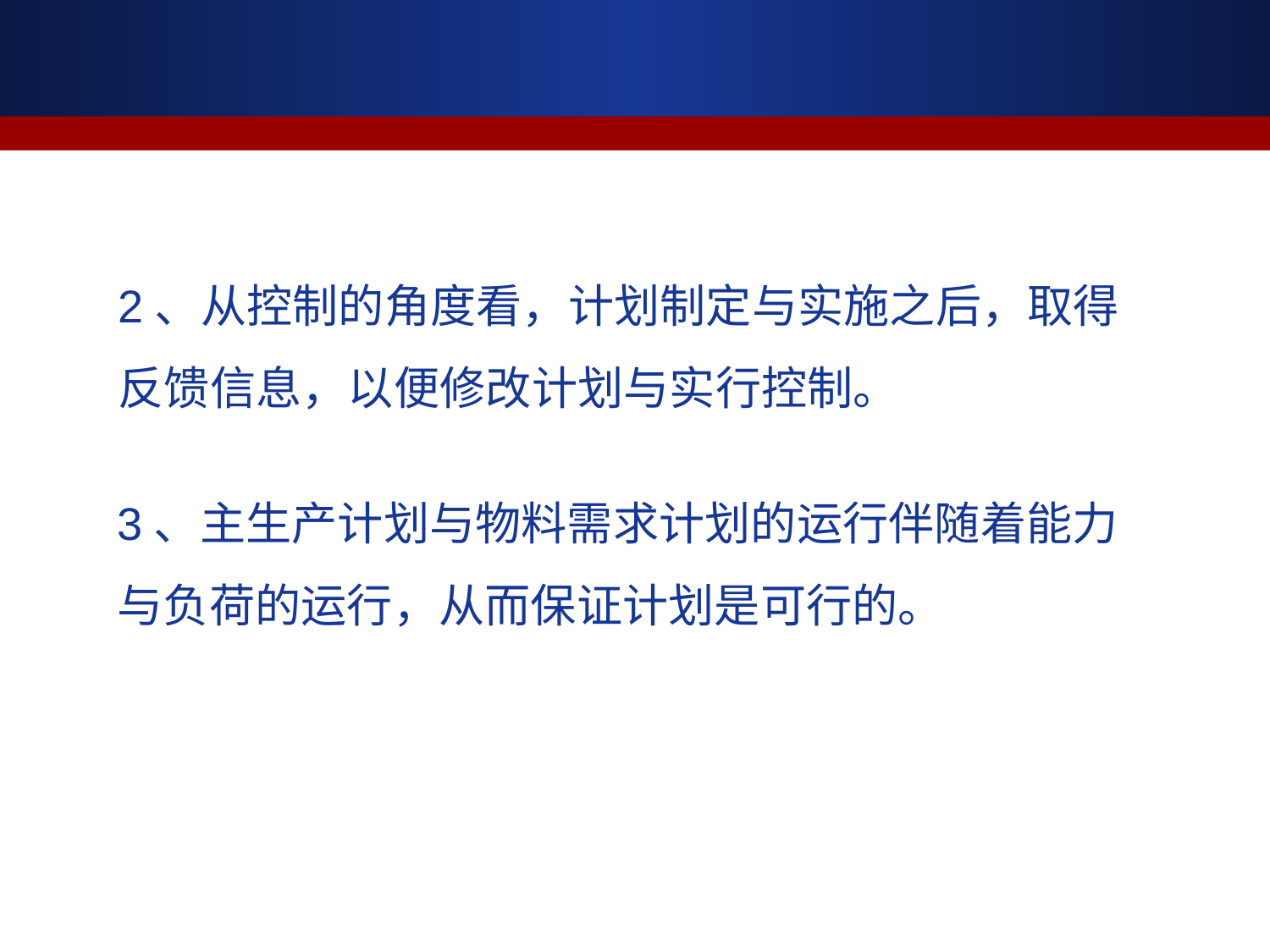

2、从控制的角度看，计划制定与实施之后，取得反馈信息，以便修改计划与实行控制。
3、主生产计划与物料需求计划的运行伴随着能力与负荷的运行，从而保证计划是可行的。